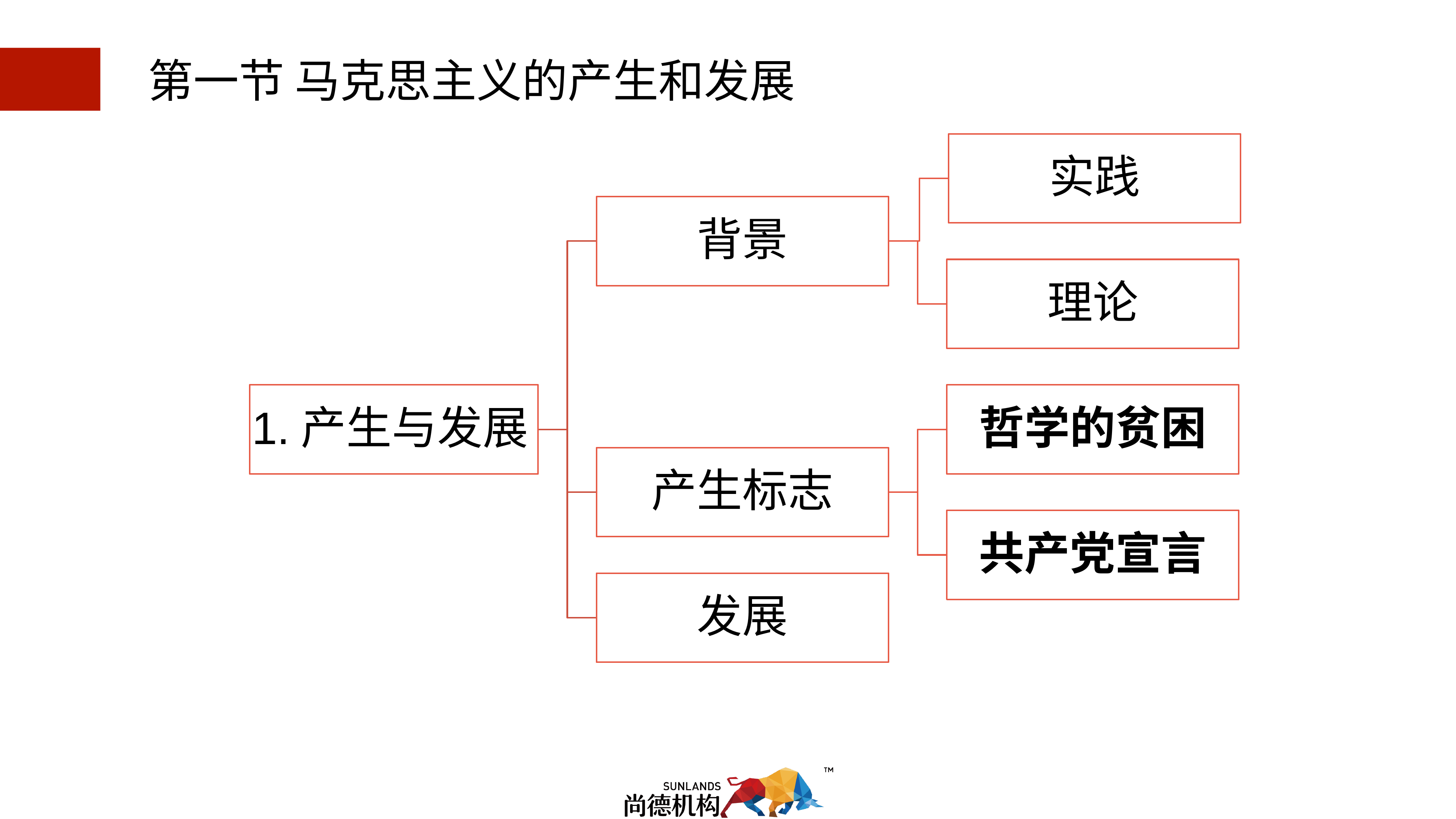

第一节 马克思主义的产生和发展
1.产生与发展
背景
实践
理论
产生标志
哲学的贫困
共产党宣言
发展